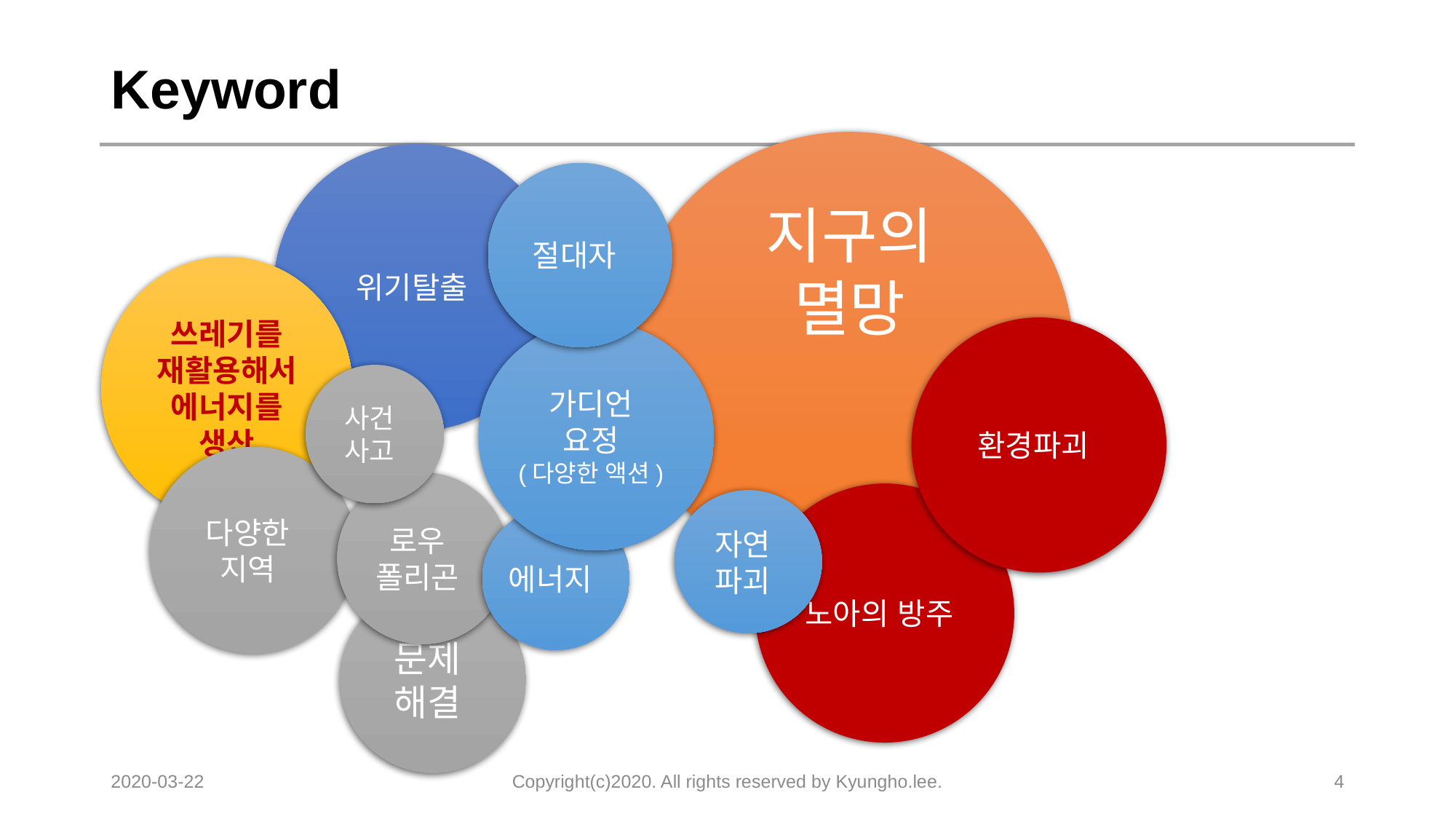

# Keyword
지구의
멸망
위기탈출
절대자
쓰레기를 재활용해서 에너지를 생산
환경파괴
가디언
요정
(다양한 액션)
사건
사고
다양한
지역
로우
폴리곤
노아의 방주
자연
파괴
에너지
문제
해결

2020-03-22
Copyright(c)2020. All rights reserved by Kyungho.lee.
4